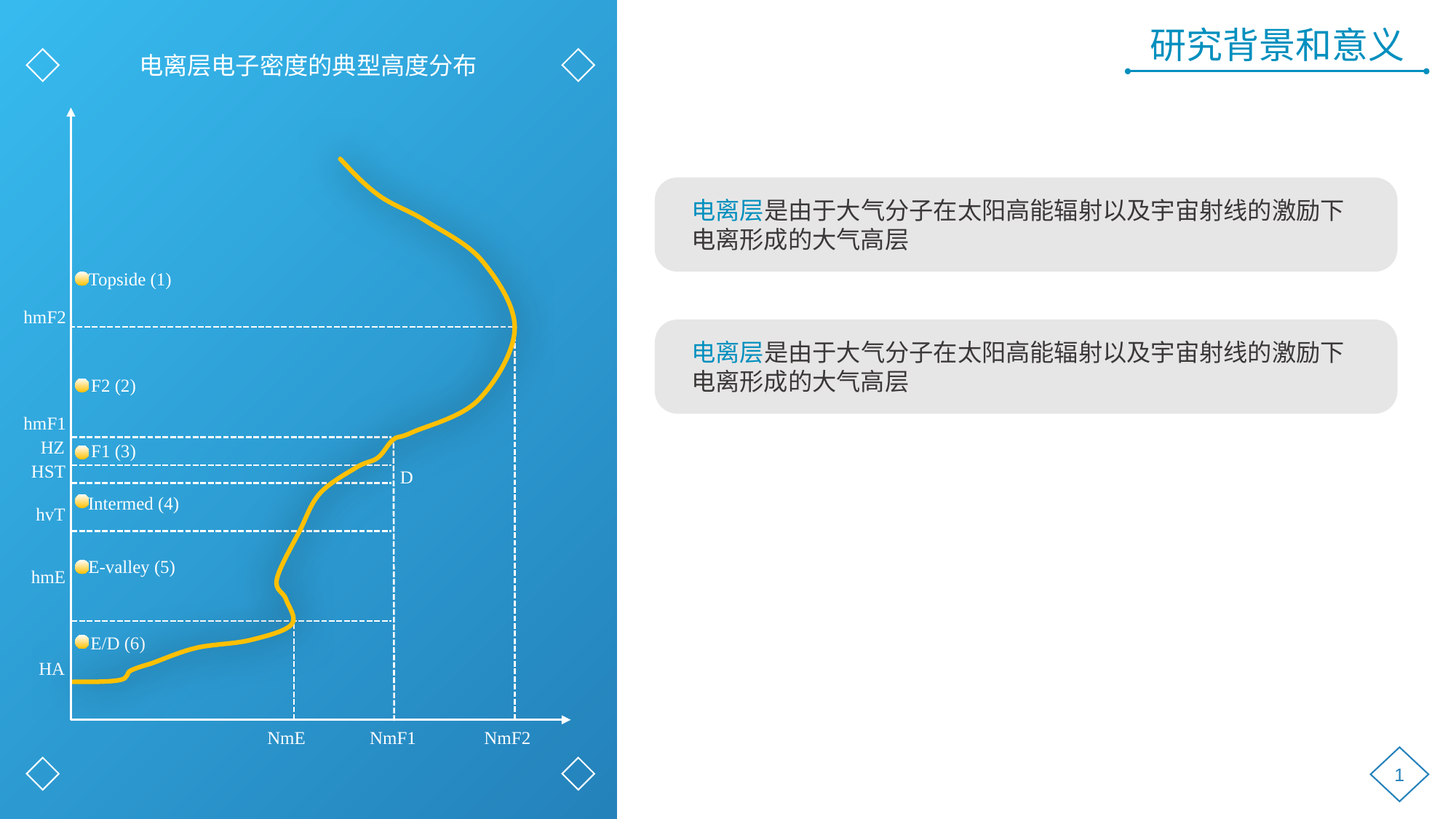

研究背景和意义
电离层电子密度的典型高度分布

电离层是由于大气分子在太阳高能辐射以及宇宙射线的激励下电离形成的大气高层
Topside (1)

hmF2
电离层是由于大气分子在太阳高能辐射以及宇宙射线的激励下电离形成的大气高层
F2 (2)
hmF1
F1 (3)
HZ
HST
D
Intermed (4)
hvT
E-valley (5)
hmE
E/D (6)
HA
NmE
NmF1
NmF2
1